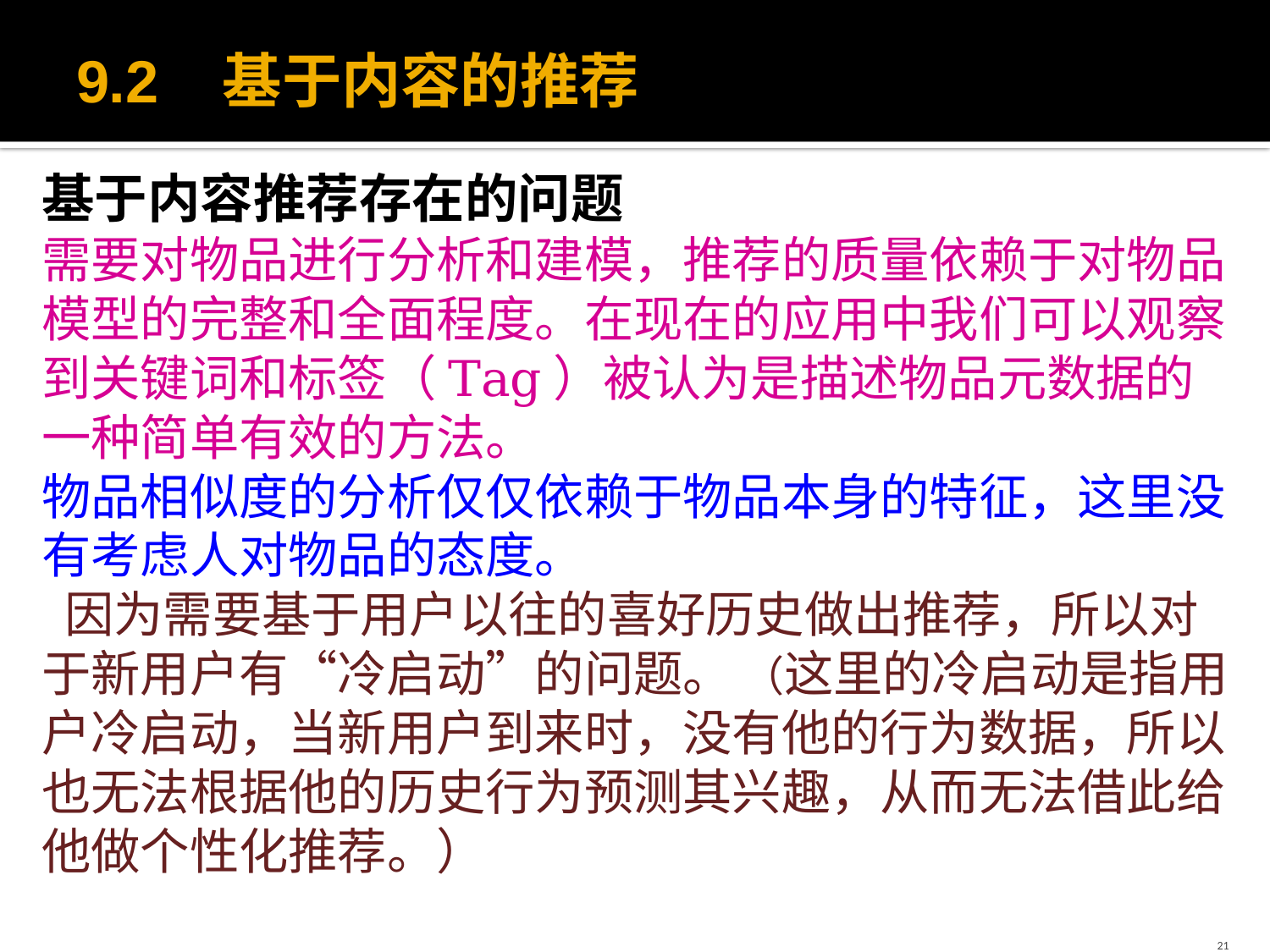

# 9.2   基于内容的推荐
基于内容推荐存在的问题
需要对物品进行分析和建模，推荐的质量依赖于对物品模型的完整和全面程度。在现在的应用中我们可以观察到关键词和标签（Tag）被认为是描述物品元数据的一种简单有效的方法。
物品相似度的分析仅仅依赖于物品本身的特征，这里没有考虑人对物品的态度。
 因为需要基于用户以往的喜好历史做出推荐，所以对于新用户有“冷启动”的问题。 （这里的冷启动是指用户冷启动，当新用户到来时，没有他的行为数据，所以也无法根据他的历史行为预测其兴趣，从而无法借此给他做个性化推荐。）

21